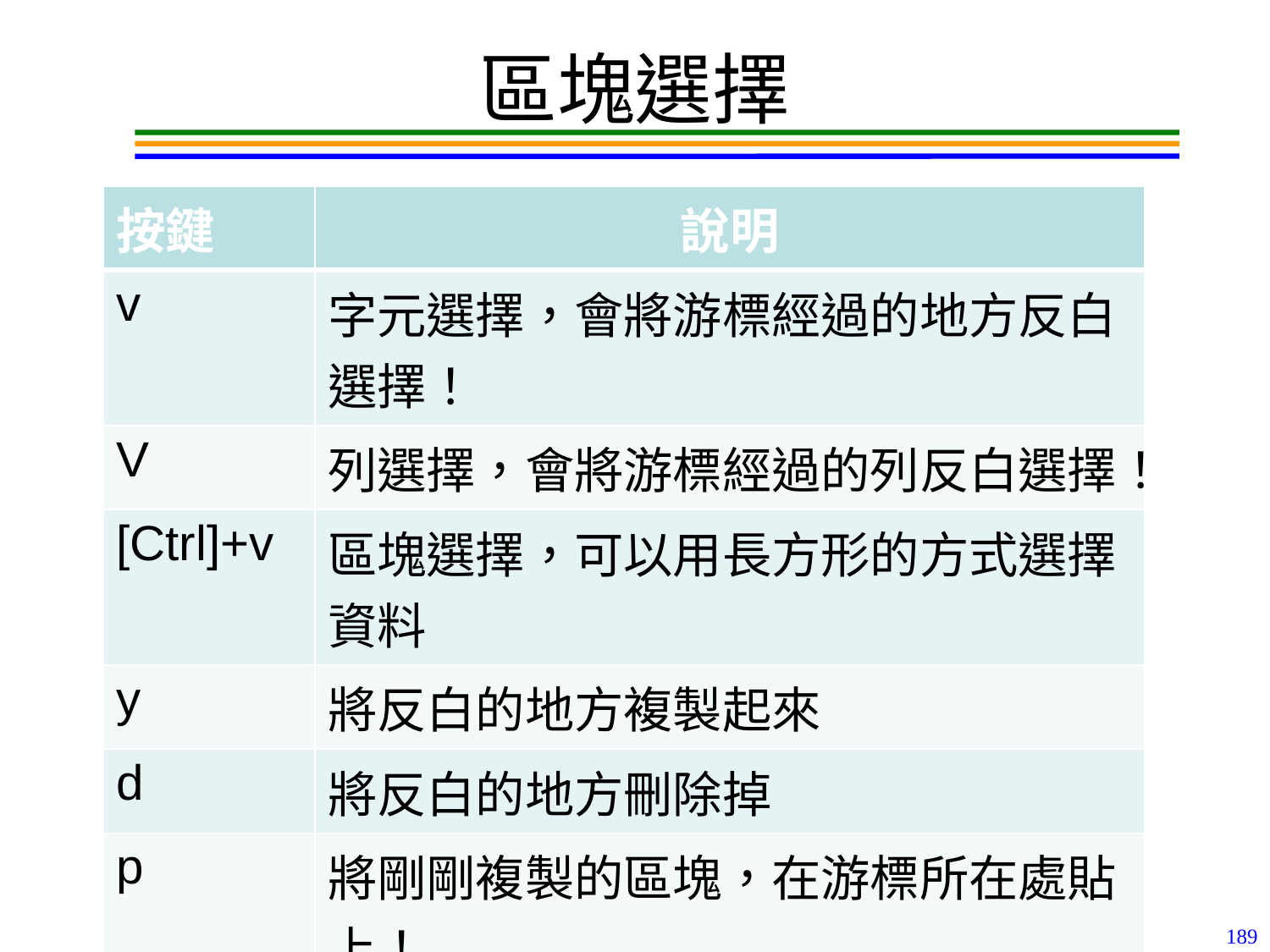

# 區塊選擇

| 按鍵 | 說明 |
| --- | --- |
| v | 字元選擇，會將游標經過的地方反白選擇！ |
| V | 列選擇，會將游標經過的列反白選擇！ |
| [Ctrl]+v | 區塊選擇，可以用長方形的方式選擇資料 |
| y | 將反白的地方複製起來 |
| d | 將反白的地方刪除掉 |
| p | 將剛剛複製的區塊，在游標所在處貼上！ |
189